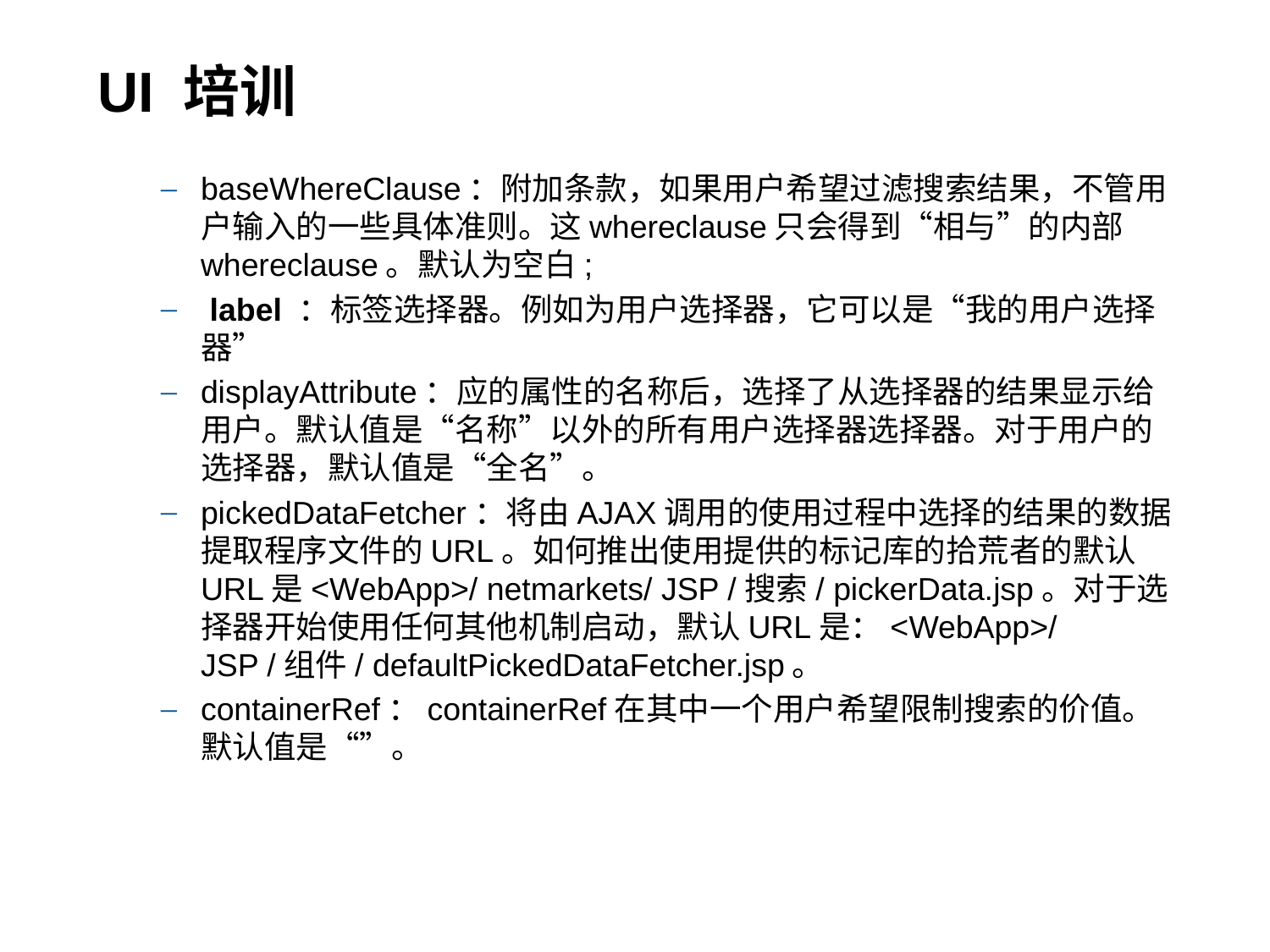

# UI 培训

baseWhereClause：附加条款，如果用户希望过滤搜索结果，不管用户输入的一些具体准则。这whereclause只会得到“相与”的内部whereclause。默认为空白;
 label ：标签选择器。例如为用户选择器，它可以是“我的用户选择器”
displayAttribute：应的属性的名称后，选择了从选择器的结果显示给用户。默认值是“名称”以外的所有用户选择器选择器。对于用户的选择器，默认值是“全名”。
pickedDataFetcher：将由AJAX调用的使用过程中选择的结果的数据提取程序文件的URL。如何推出使用提供的标记库的拾荒者的默认URL是<WebApp>/ netmarkets/ JSP /搜索/ pickerData.jsp。对于选择器开始使用任何其他机制启动，默认URL是：<WebApp>/ JSP /组件/ defaultPickedDataFetcher.jsp。
containerRef：containerRef在其中一个用户希望限制搜索的价值。默认值是“”。